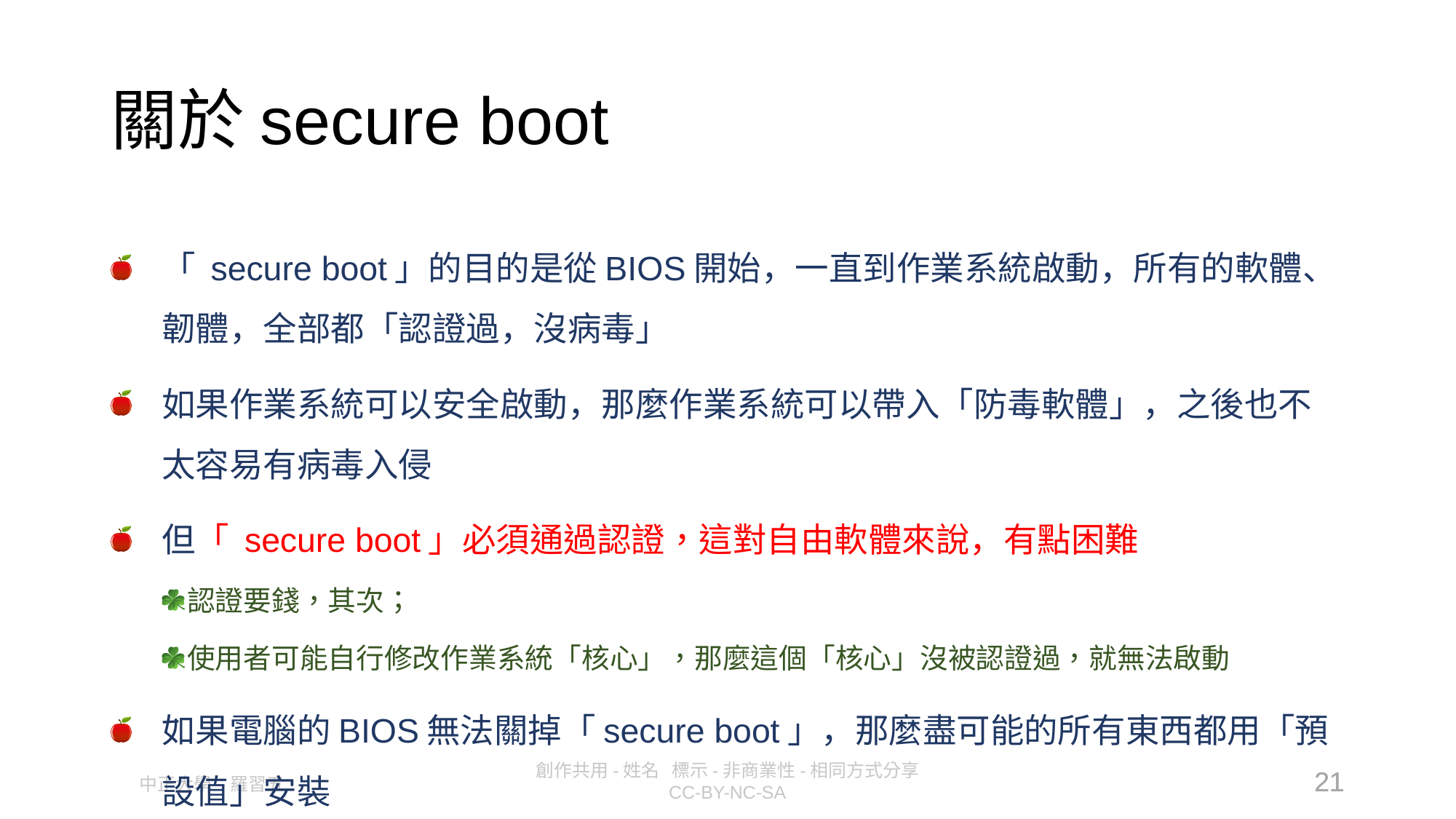

# 關於secure boot
「 secure boot」的目的是從BIOS開始，一直到作業系統啟動，所有的軟體、韌體，全部都「認證過，沒病毒」
如果作業系統可以安全啟動，那麼作業系統可以帶入「防毒軟體」，之後也不太容易有病毒入侵
但「 secure boot」必須通過認證，這對自由軟體來說，有點困難
認證要錢，其次；
使用者可能自行修改作業系統「核心」，那麼這個「核心」沒被認證過，就無法啟動
如果電腦的BIOS無法關掉「secure boot」，那麼盡可能的所有東西都用「預設值」安裝